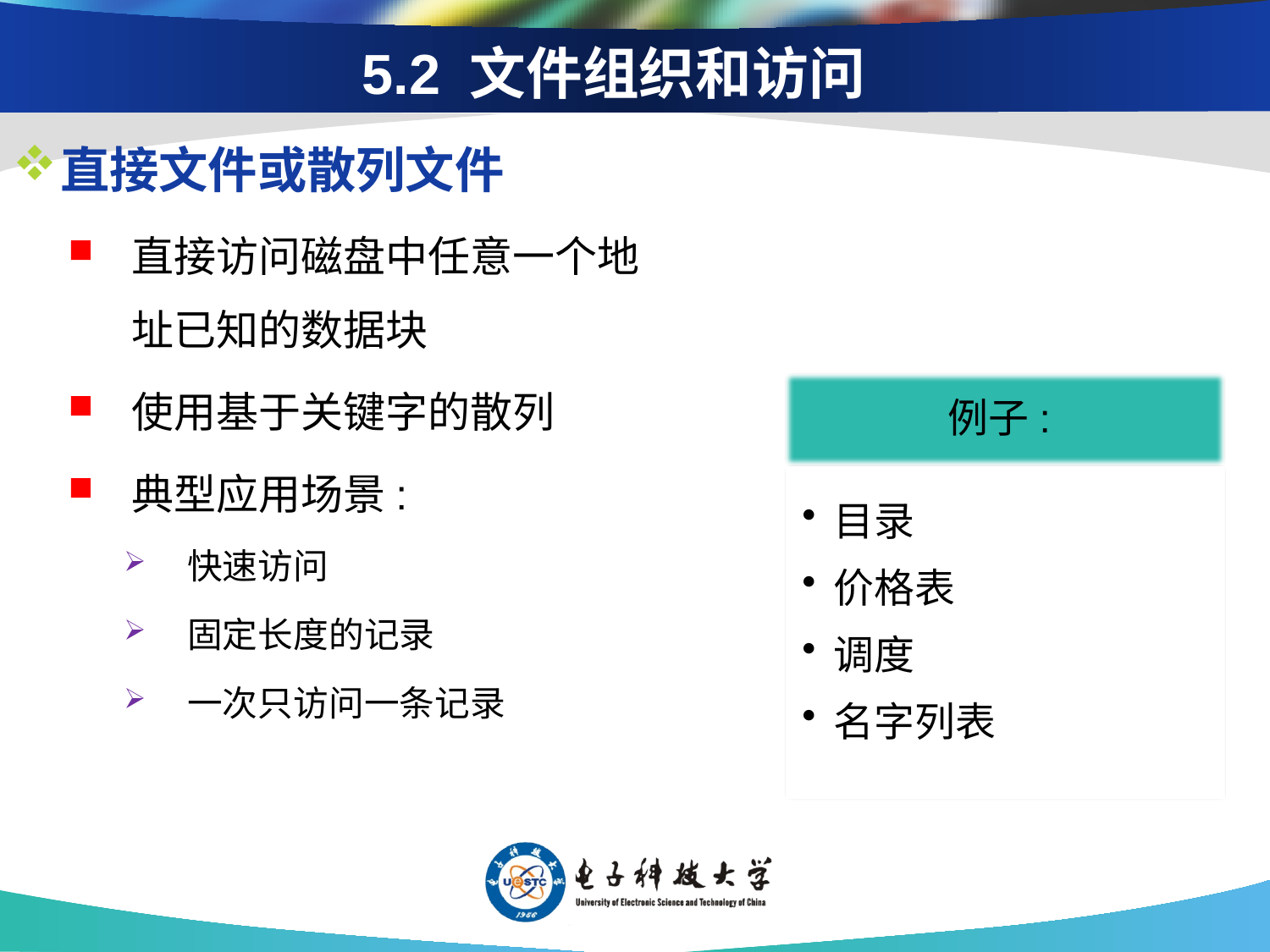

5.2 文件组织和访问
直接文件或散列文件
直接访问磁盘中任意一个地址已知的数据块
使用基于关键字的散列
典型应用场景:
快速访问
固定长度的记录
一次只访问一条记录
例子:
目录
价格表
调度
名字列表